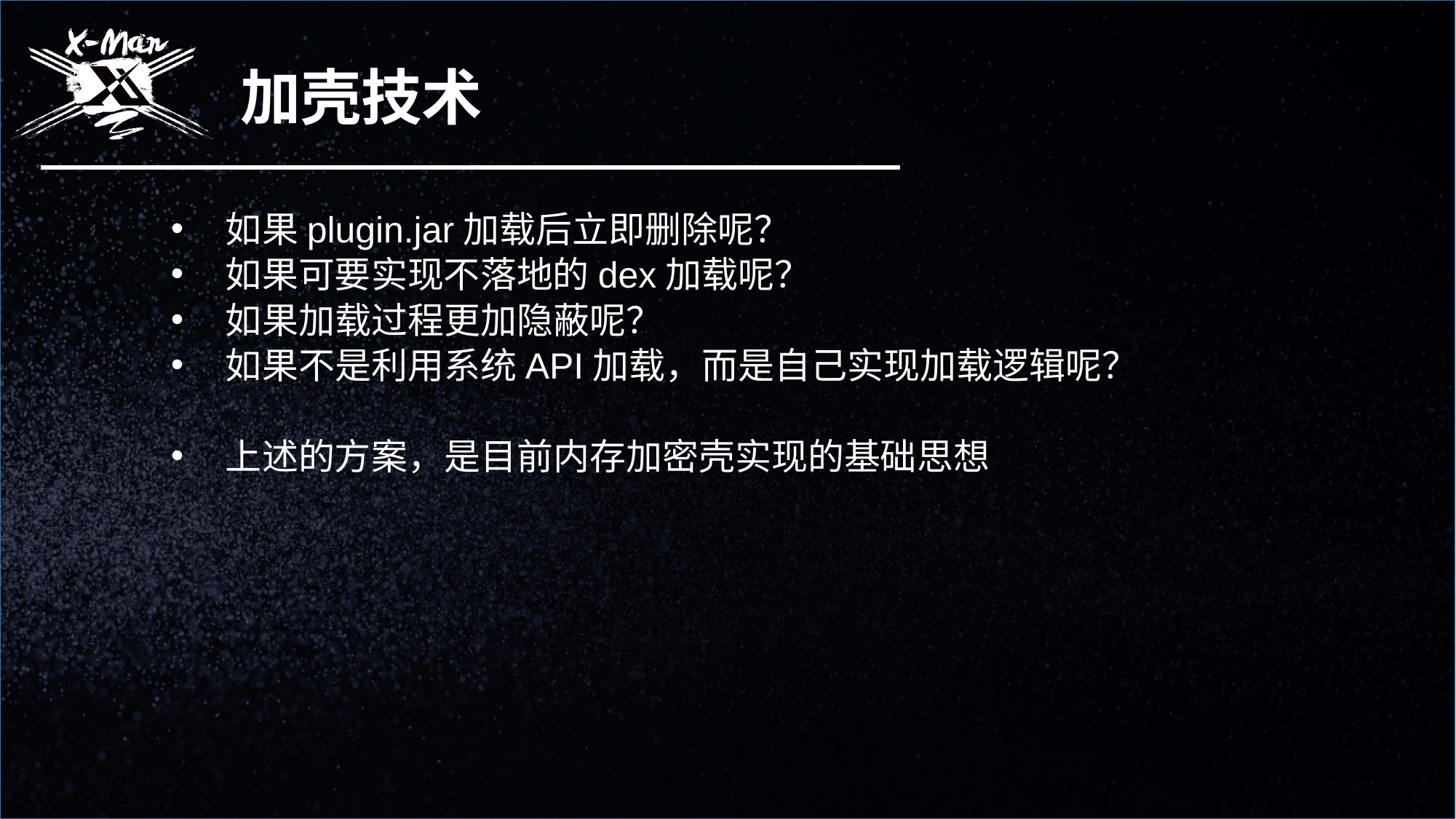

加壳技术
如果plugin.jar加载后立即删除呢？
如果可要实现不落地的dex加载呢？
如果加载过程更加隐蔽呢？
如果不是利用系统API加载，而是自己实现加载逻辑呢？

上述的方案，是目前内存加密壳实现的基础思想